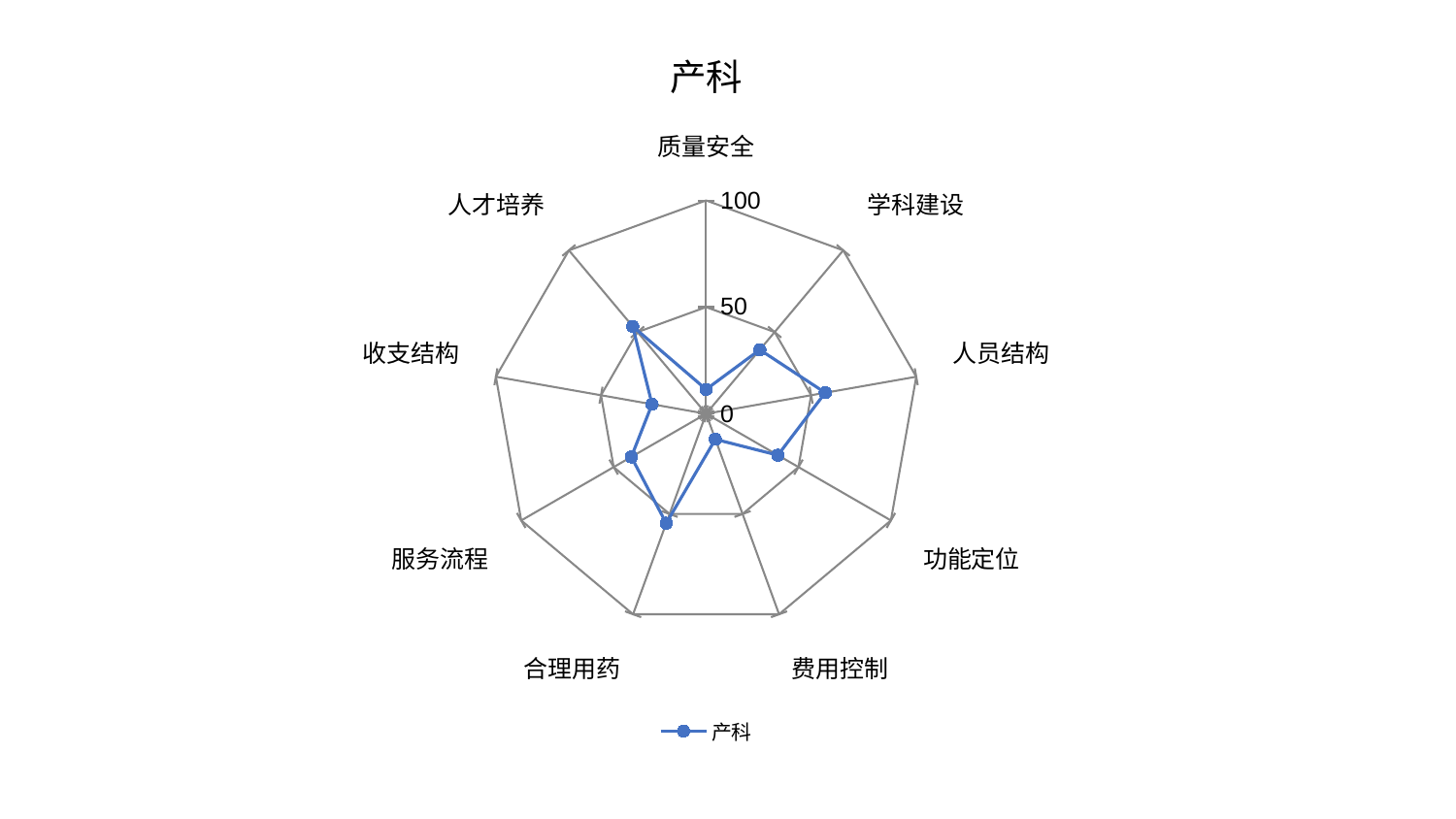

### Chart: 产科

| Category | 产科 |
|---|---|
| 质量安全 | 11.424128284324103 |
| 学科建设 | 39.191649950898075 |
| 人员结构 | 56.69551048663366 |
| 功能定位 | 38.841901130468685 |
| 费用控制 | 12.753433729273414 |
| 合理用药 | 54.61910903177639 |
| 服务流程 | 40.440339385081465 |
| 收支结构 | 25.72420209255324 |
| 人才培养 | 53.48193511810937 |
90